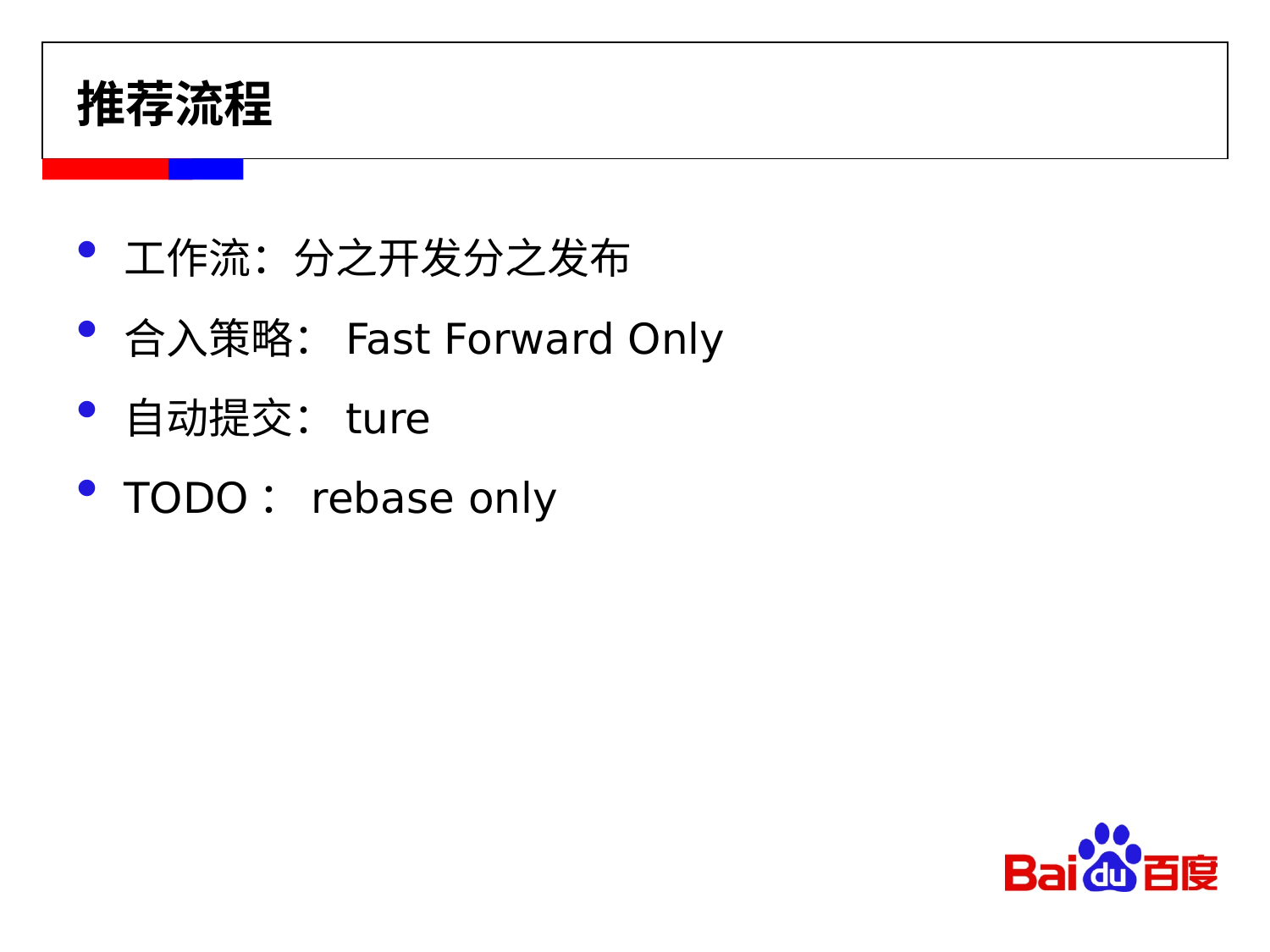

# 推荐流程
工作流：分之开发分之发布
合入策略：Fast Forward Only
自动提交：ture
TODO：rebase only